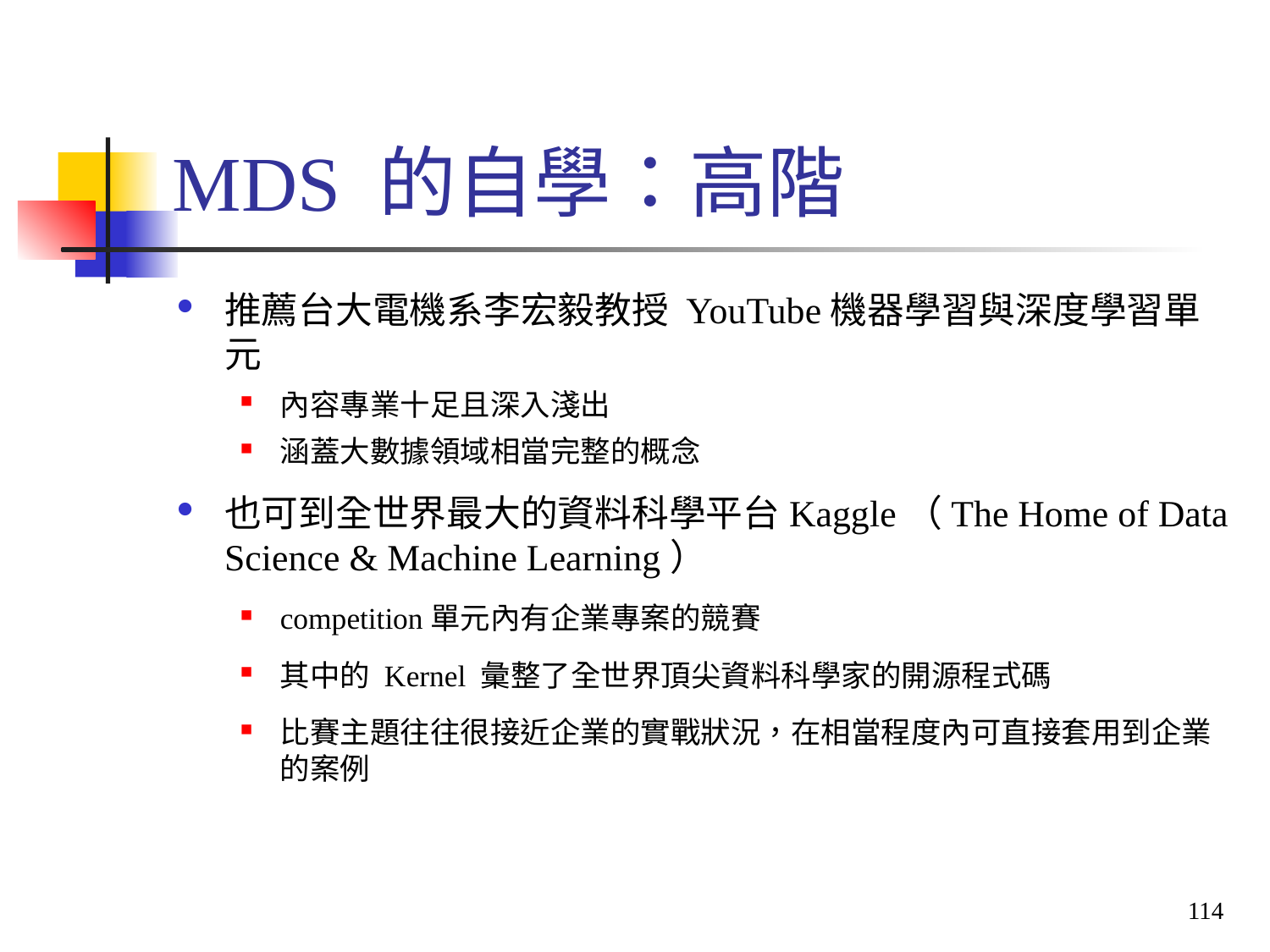

# MDS 的自學：高階
推薦台大電機系李宏毅教授 YouTube機器學習與深度學習單元
內容專業十足且深入淺出
涵蓋大數據領域相當完整的概念
也可到全世界最大的資料科學平台Kaggle（The Home of Data Science & Machine Learning）
competition單元內有企業專案的競賽
其中的 Kernel 彙整了全世界頂尖資料科學家的開源程式碼
比賽主題往往很接近企業的實戰狀況，在相當程度內可直接套用到企業的案例